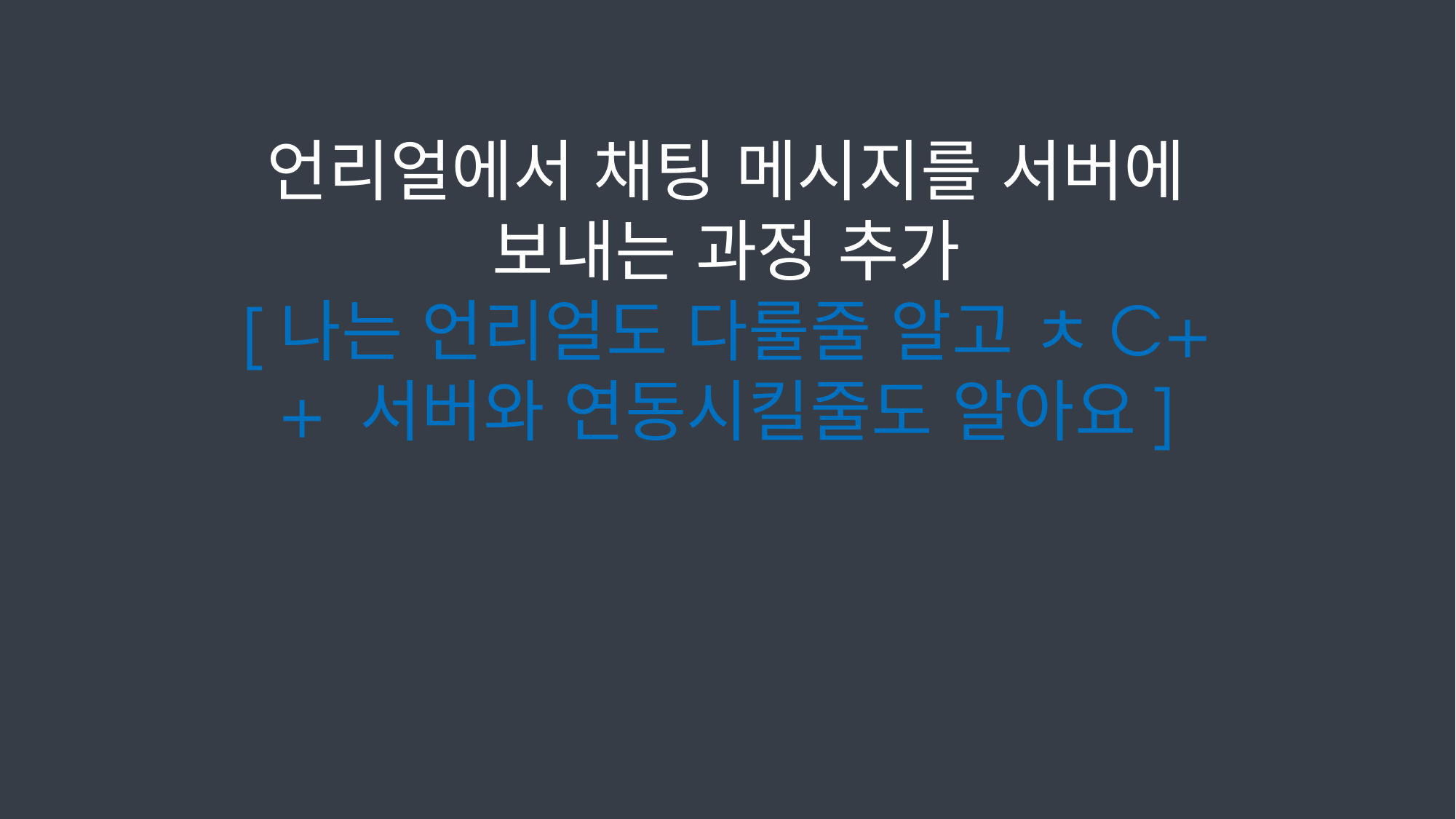

# 언리얼에서 채팅 메시지를 서버에 보내는 과정 추가 [나는 언리얼도 다룰줄 알고 ㅊC++ 서버와 연동시킬줄도 알아요]